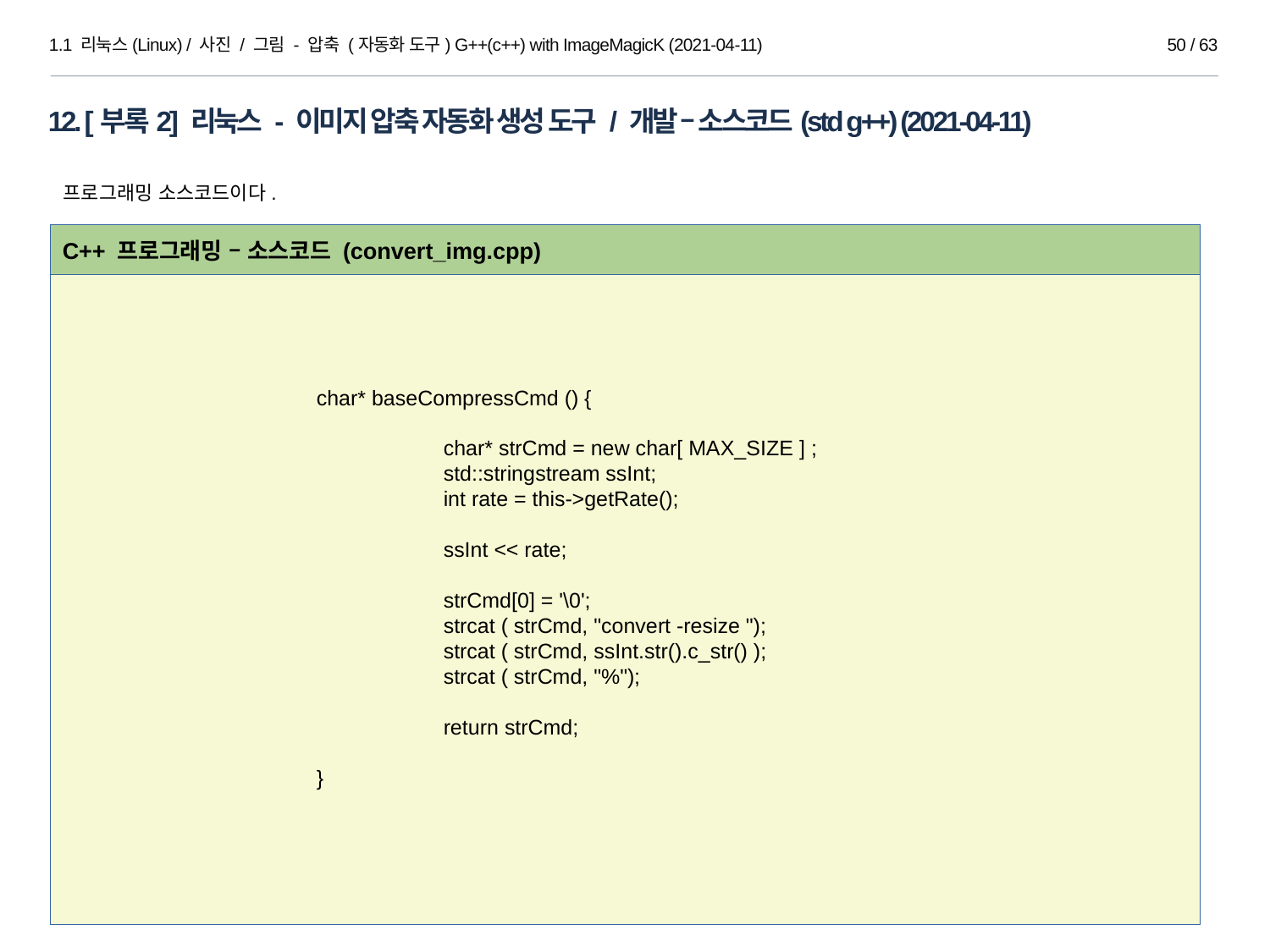

1.1 리눅스(Linux) / 사진 / 그림 - 압축 (자동화 도구) G++(c++) with ImageMagicK (2021-04-11)
50 / 63

12. [부록2] 리눅스 - 이미지 압축 자동화 생성 도구 / 개발 – 소스코드(std g++) (2021-04-11)
프로그래밍 소스코드이다.
C++ 프로그래밍 – 소스코드 (convert_img.cpp)
		char* baseCompressCmd () {

			char* strCmd = new char[ MAX_SIZE ] ;
			std::stringstream ssInt;
			int rate = this->getRate();

			ssInt << rate;

			strCmd[0] = '\0';
			strcat ( strCmd, "convert -resize ");
			strcat ( strCmd, ssInt.str().c_str() );
			strcat ( strCmd, "%");

			return strCmd;

		}